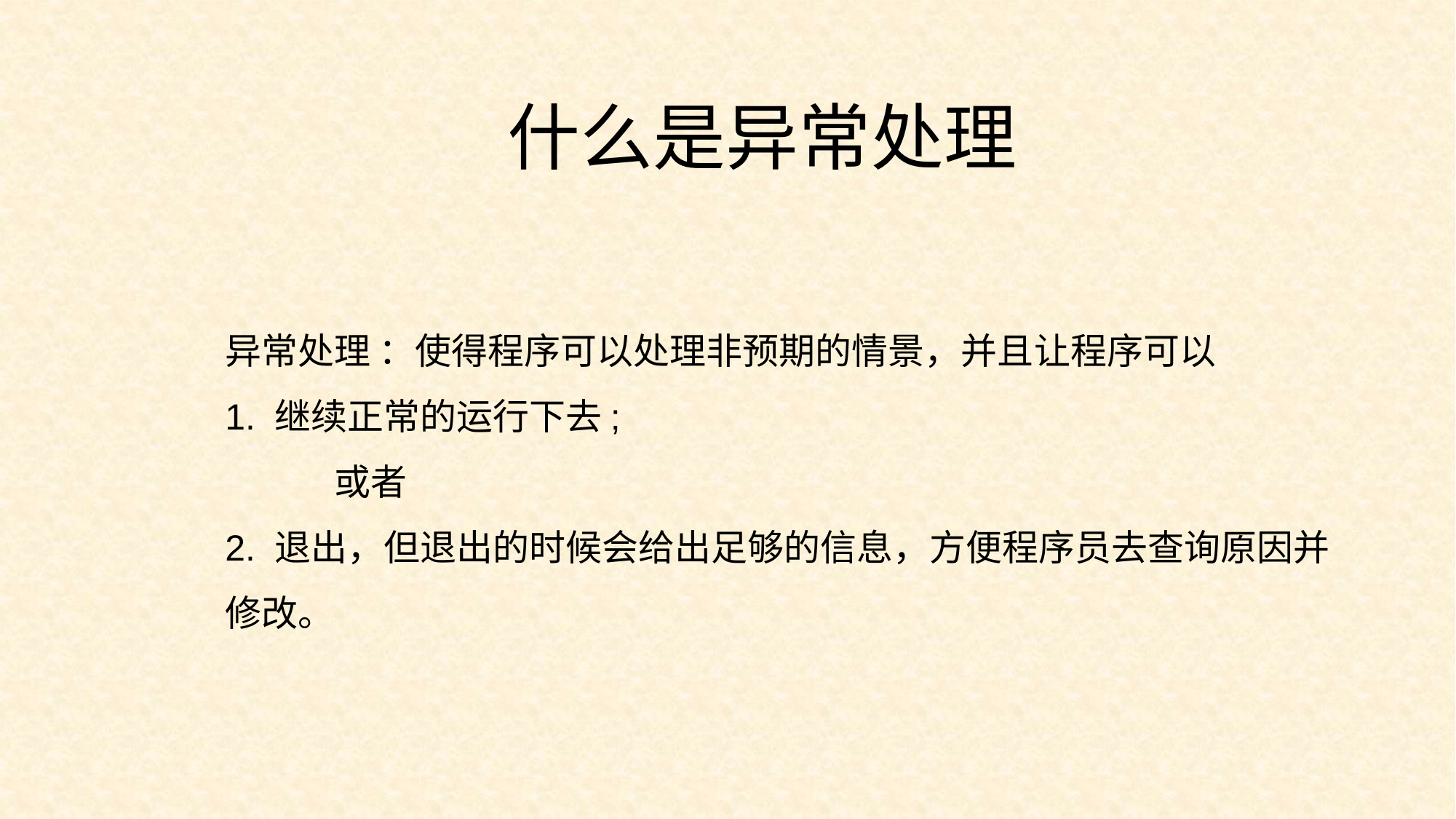

什么是异常处理
异常处理 ：使得程序可以处理非预期的情景，并且让程序可以
1. 继续正常的运行下去;
	或者
2. 退出，但退出的时候会给出足够的信息，方便程序员去查询原因并修改。